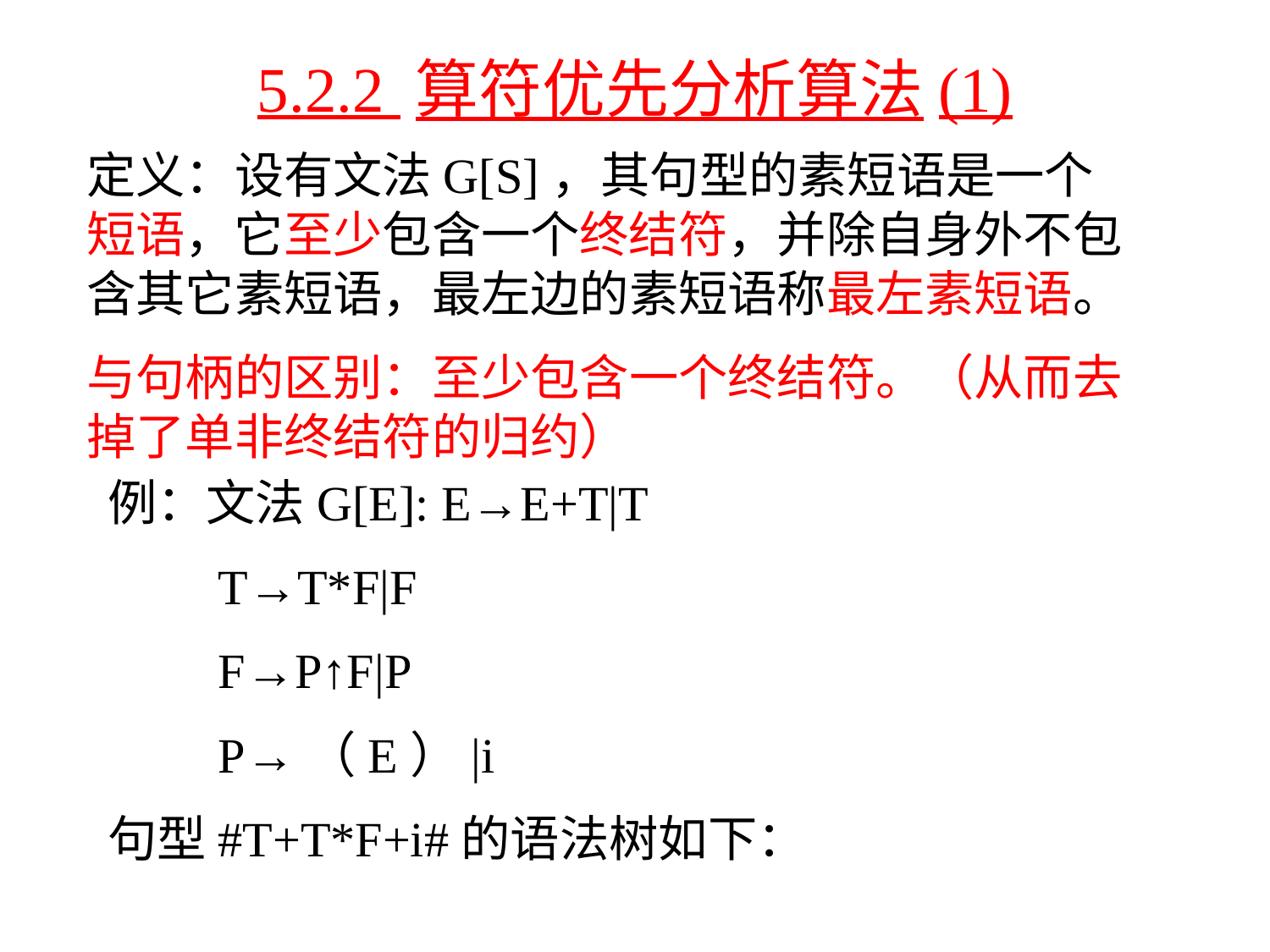

5.2.2 算符优先分析算法(1)
定义：设有文法G[S]，其句型的素短语是一个短语，它至少包含一个终结符，并除自身外不包含其它素短语，最左边的素短语称最左素短语。
与句柄的区别：至少包含一个终结符。（从而去掉了单非终结符的归约）
例：文法G[E]: E→E+T|T
         T→T*F|F
         F→P↑F|P
         P→（E）|i
句型#T+T*F+i#的语法树如下：